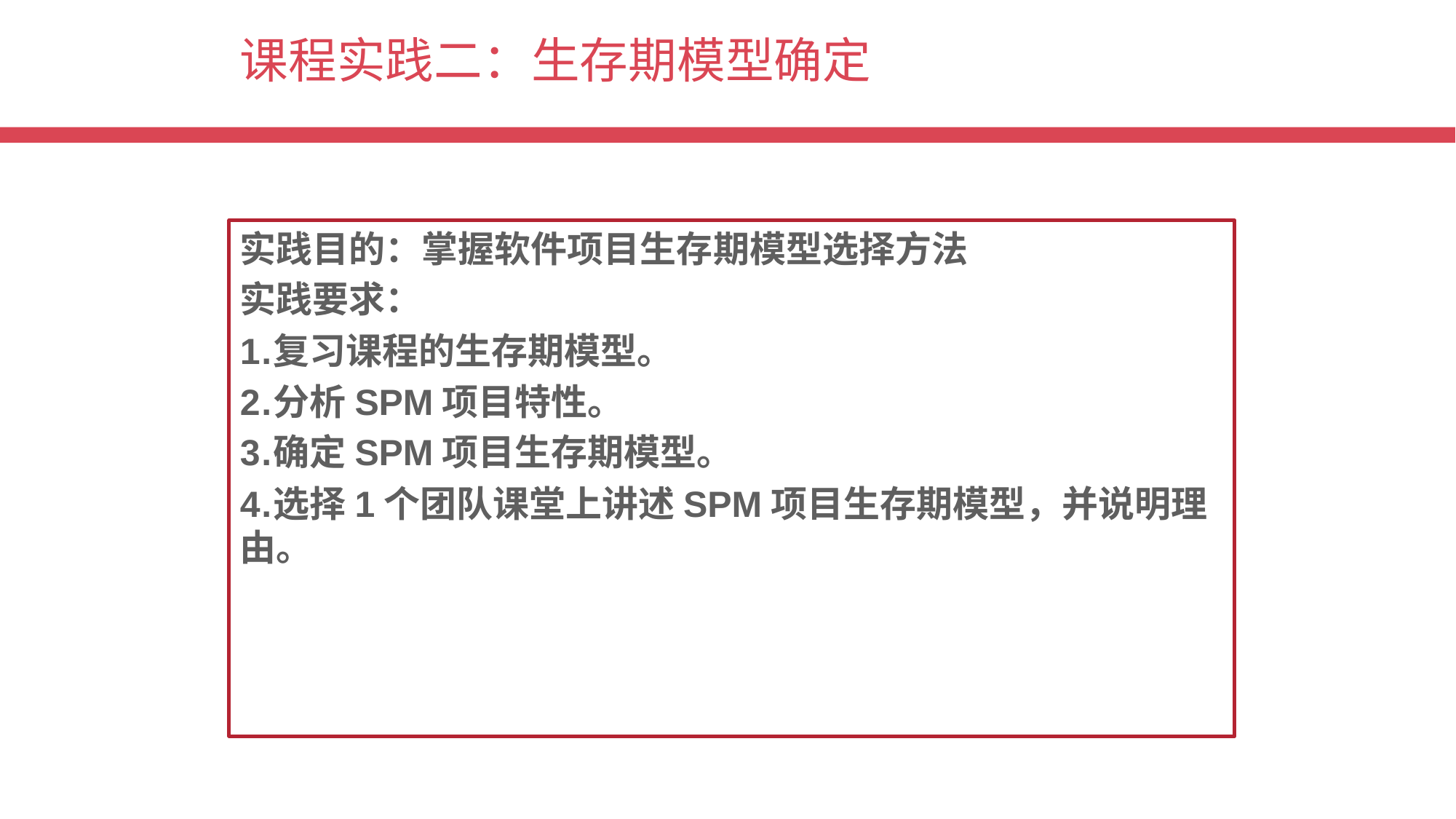

# 课程实践二：生存期模型确定
实践目的：掌握软件项目生存期模型选择方法
实践要求：
复习课程的生存期模型。
分析SPM项目特性。
确定SPM项目生存期模型。
选择1个团队课堂上讲述SPM项目生存期模型，并说明理由。

107